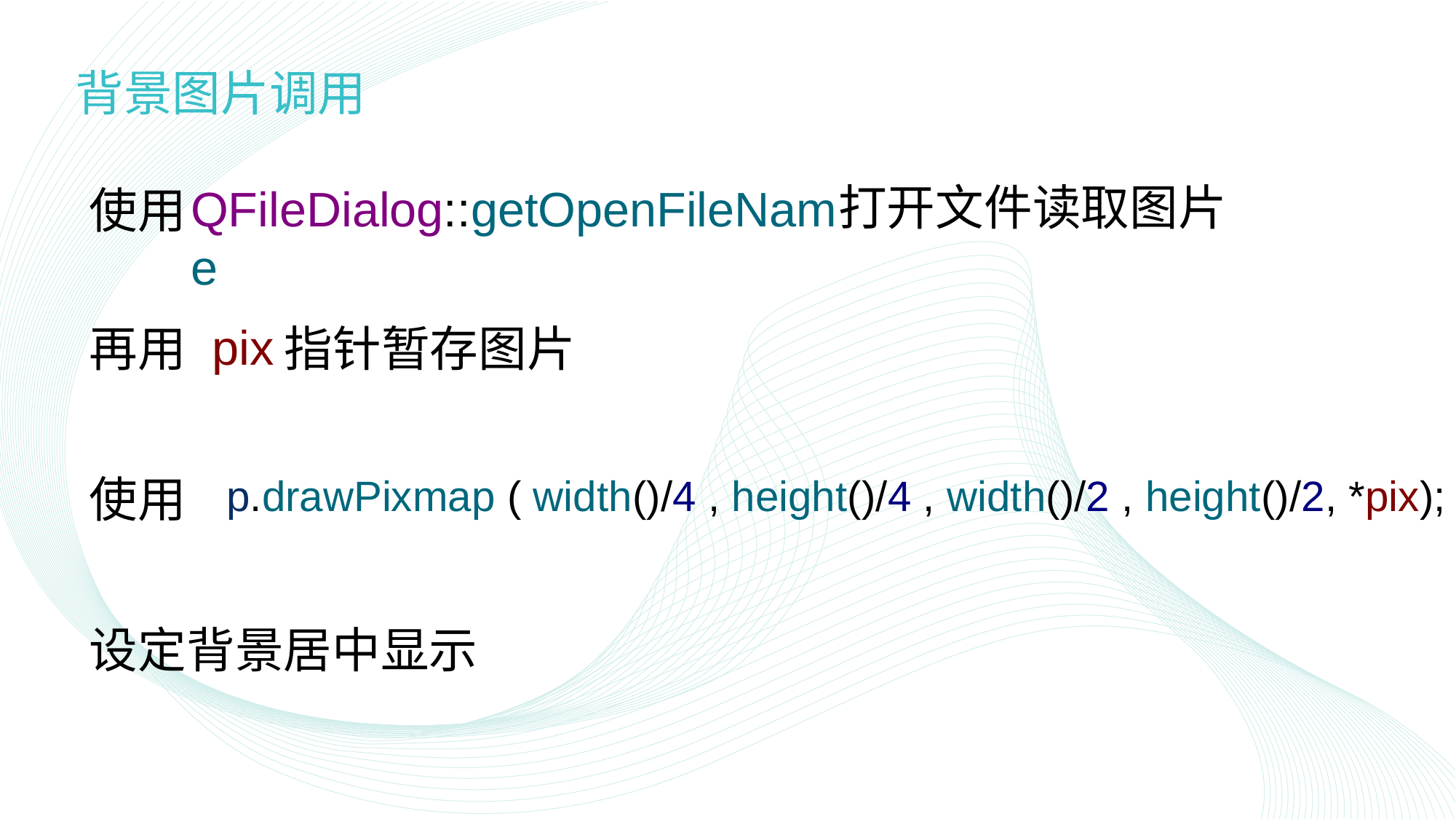

# 背景图片调用
打开文件读取图片
QFileDialog::getOpenFileName
使用
pix
再用         指针暂存图片
使用
p.drawPixmap ( width()/4 , height()/4 , width()/2 , height()/2, *pix);
设定背景居中显示